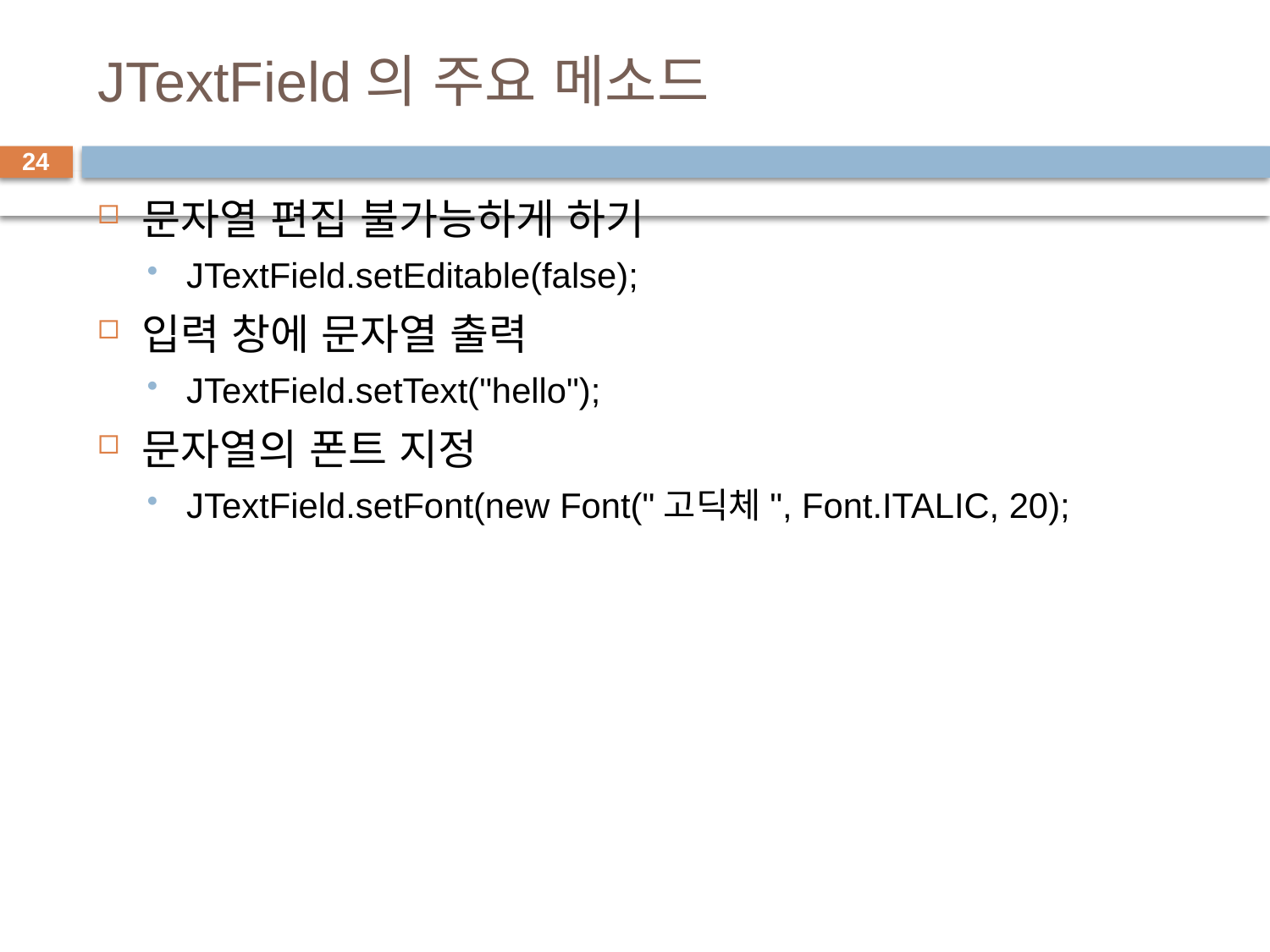

# JTextField의 주요 메소드
24
문자열 편집 불가능하게 하기
JTextField.setEditable(false);
입력 창에 문자열 출력
JTextField.setText("hello");
문자열의 폰트 지정
JTextField.setFont(new Font("고딕체", Font.ITALIC, 20);